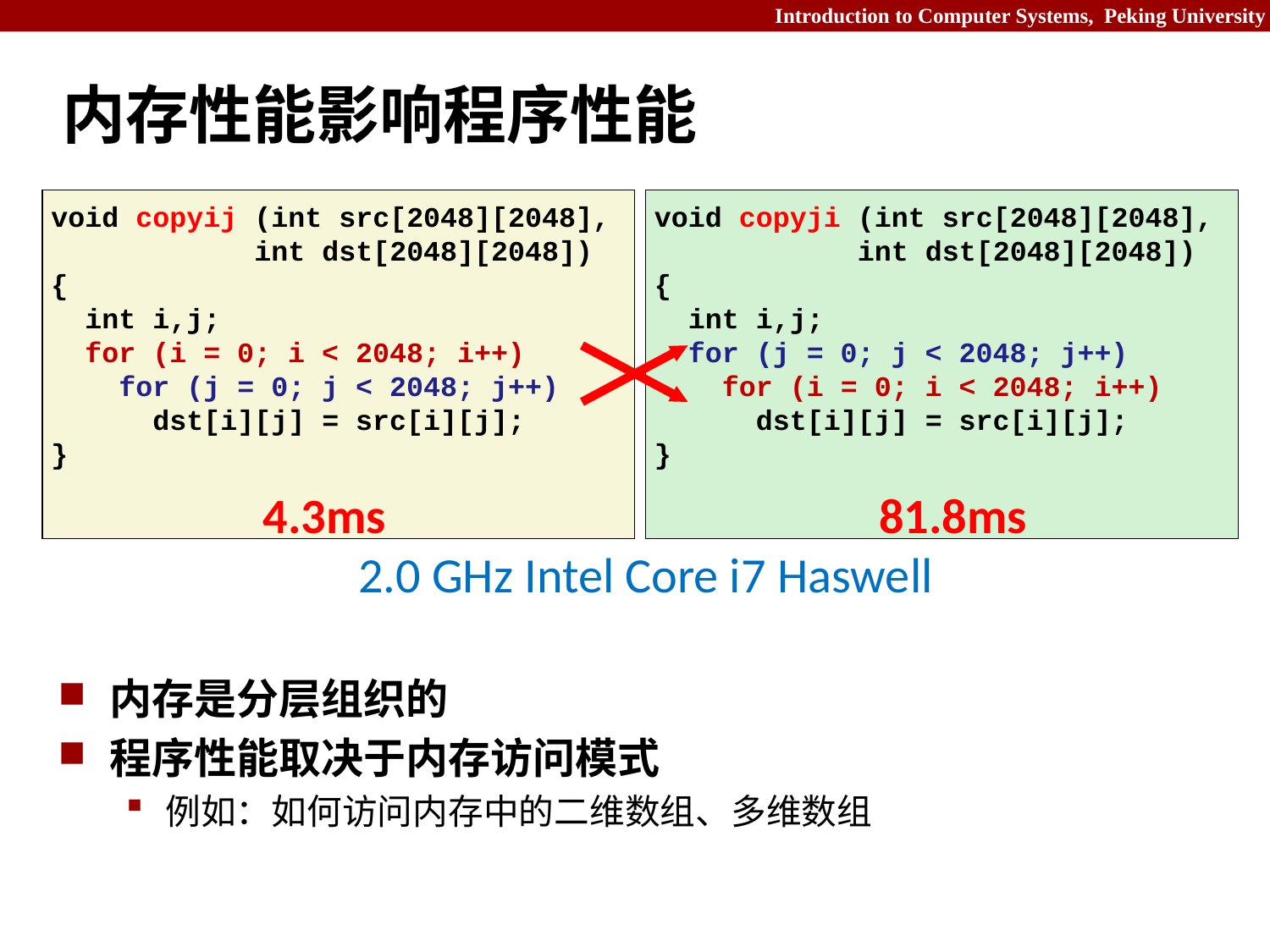

# 内存性能影响程序性能
void copyij (int src[2048][2048],
            int dst[2048][2048])
{
  int i,j;
  for (i = 0; i < 2048; i++)
    for (j = 0; j < 2048; j++)
      dst[i][j] = src[i][j];
}
void copyji (int src[2048][2048],
            int dst[2048][2048])
{
  int i,j;
  for (j = 0; j < 2048; j++)
    for (i = 0; i < 2048; i++)
      dst[i][j] = src[i][j];
}

4.3ms                                            81.8ms
2.0 GHz Intel Core i7 Haswell
内存是分层组织的
程序性能取决于内存访问模式
例如：如何访问内存中的二维数组、多维数组